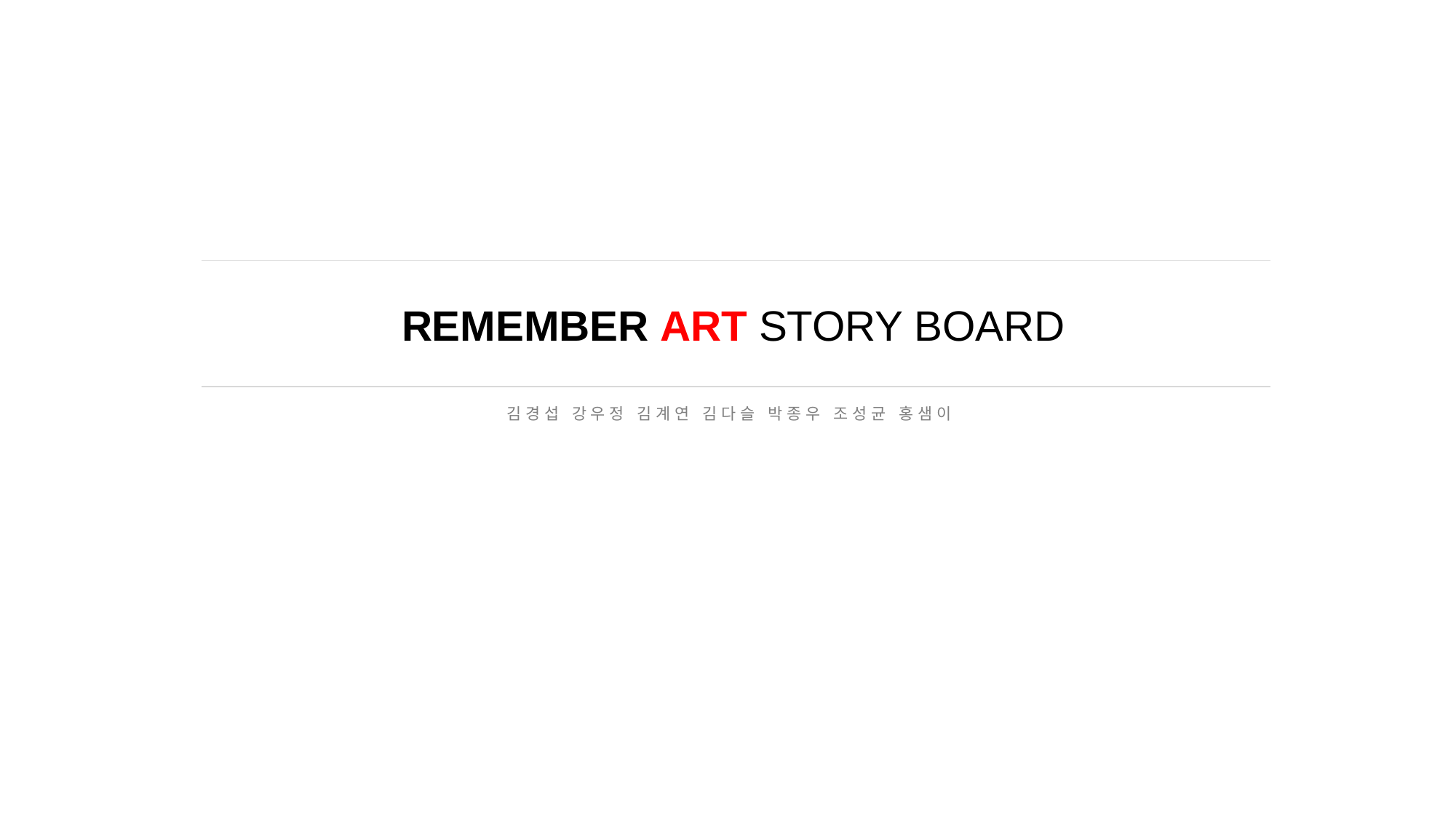

# REMEMBER ART STORY BOARD
김 경 섭   강 우 정   김 계 연   김 다 슬   박 종 우   조 성 균   홍 샘 이